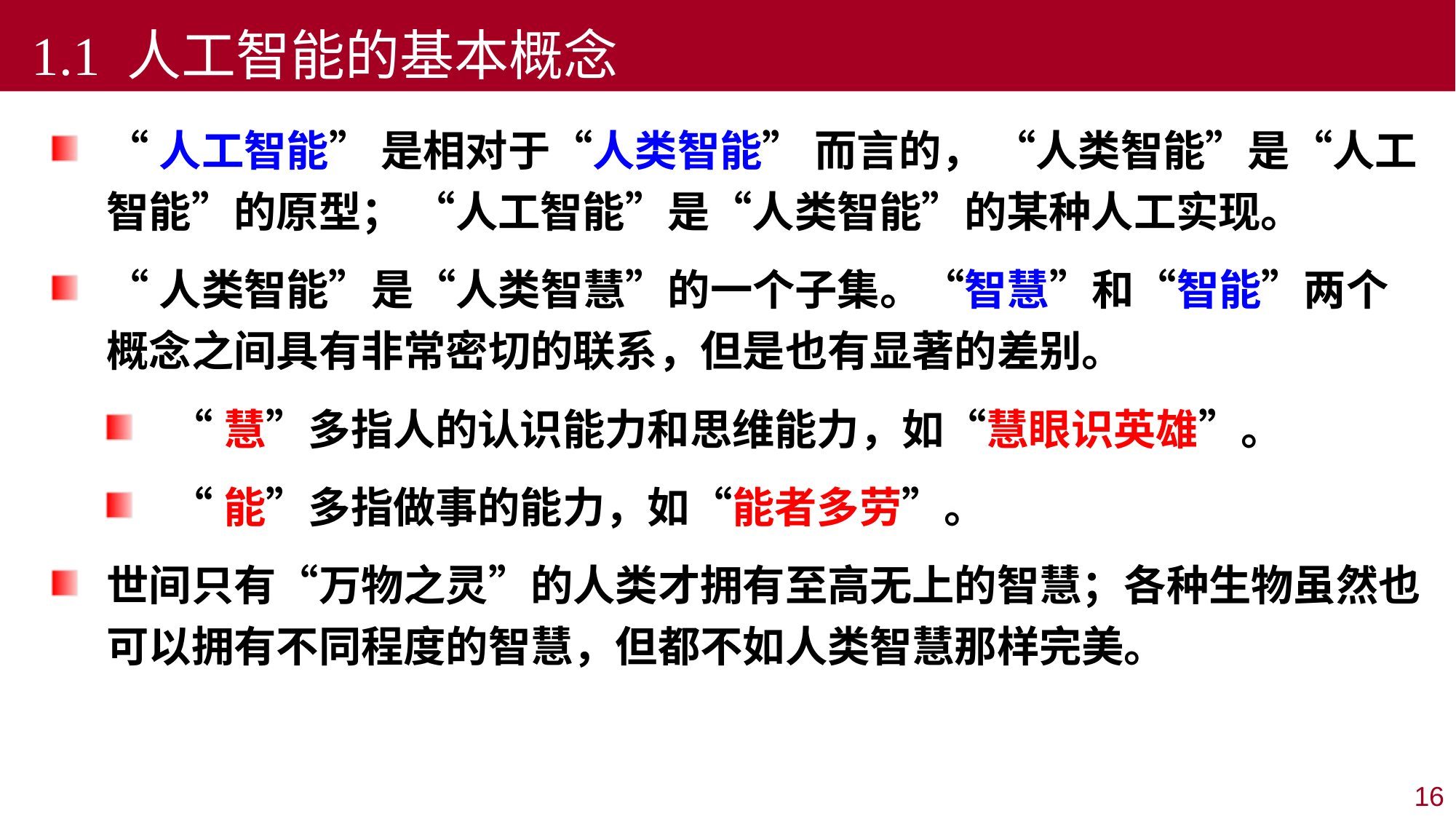

1.1 人工智能的基本概念
“人工智能” 是相对于“人类智能” 而言的， “人类智能”是“人工智能”的原型； “人工智能”是“人类智能”的某种人工实现。
“人类智能”是“人类智慧”的一个子集。“智慧”和“智能”两个概念之间具有非常密切的联系，但是也有显著的差别。
 “慧”多指人的认识能力和思维能力，如“慧眼识英雄”。
 “能”多指做事的能力，如“能者多劳”。
世间只有“万物之灵”的人类才拥有至高无上的智慧；各种生物虽然也可以拥有不同程度的智慧，但都不如人类智慧那样完美。
16